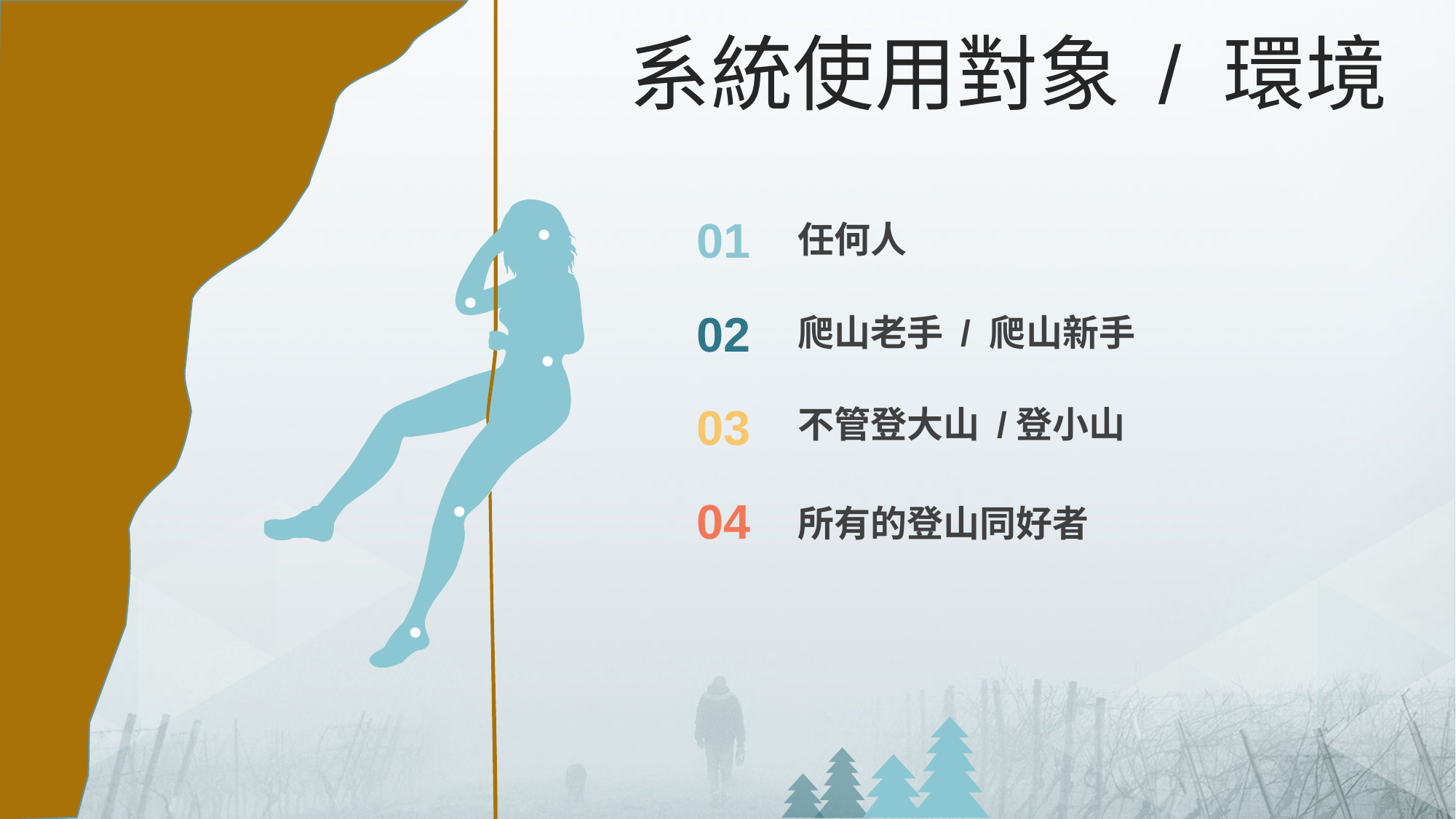

系統使用對象 / 環境

01
任何人

02

爬山老手 / 爬山新手

03
不管登大山 /登小山

04

所有的登山同好者